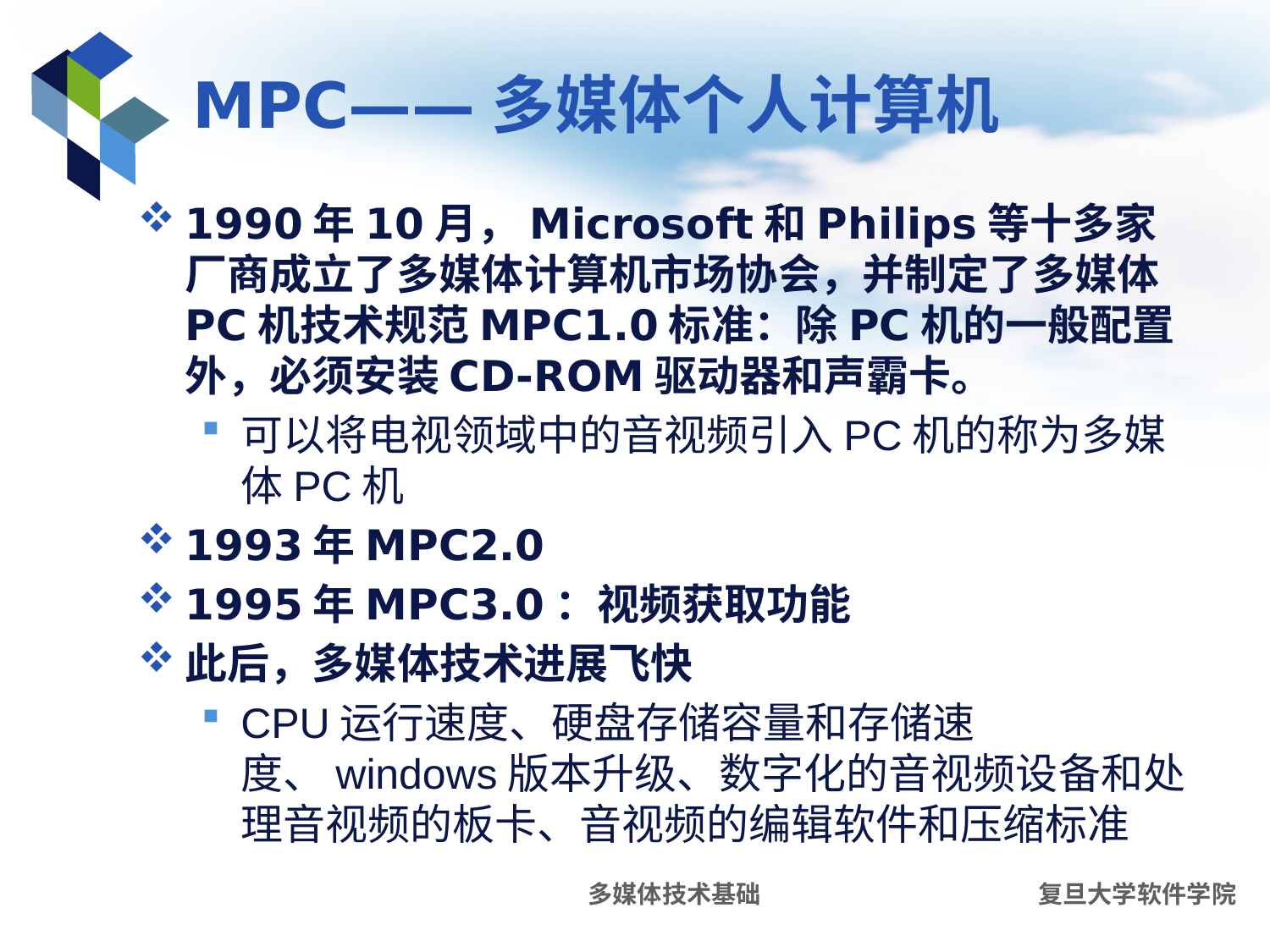

# MPC——多媒体个人计算机
1990年10月，Microsoft和Philips等十多家厂商成立了多媒体计算机市场协会，并制定了多媒体PC机技术规范MPC1.0标准：除PC机的一般配置外，必须安装CD-ROM驱动器和声霸卡。
可以将电视领域中的音视频引入PC机的称为多媒体PC机
1993年MPC2.0
1995年MPC3.0：视频获取功能
此后，多媒体技术进展飞快
CPU运行速度、硬盘存储容量和存储速度、windows版本升级、数字化的音视频设备和处理音视频的板卡、音视频的编辑软件和压缩标准
多媒体技术基础